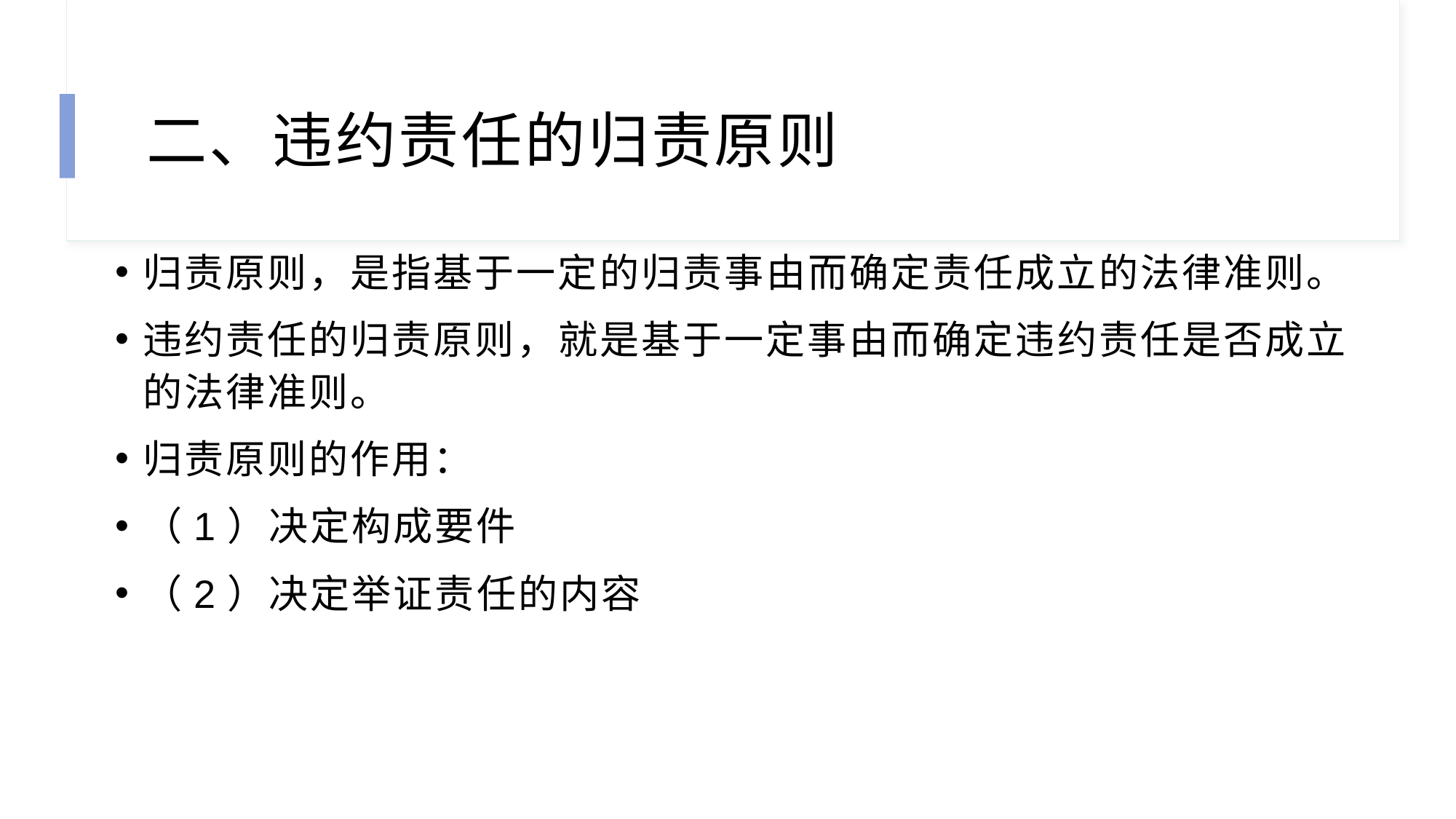

# 二、违约责任的归责原则
归责原则，是指基于一定的归责事由而确定责任成立的法律准则。
违约责任的归责原则，就是基于一定事由而确定违约责任是否成立的法律准则。
归责原则的作用：
（1）决定构成要件
（2）决定举证责任的内容